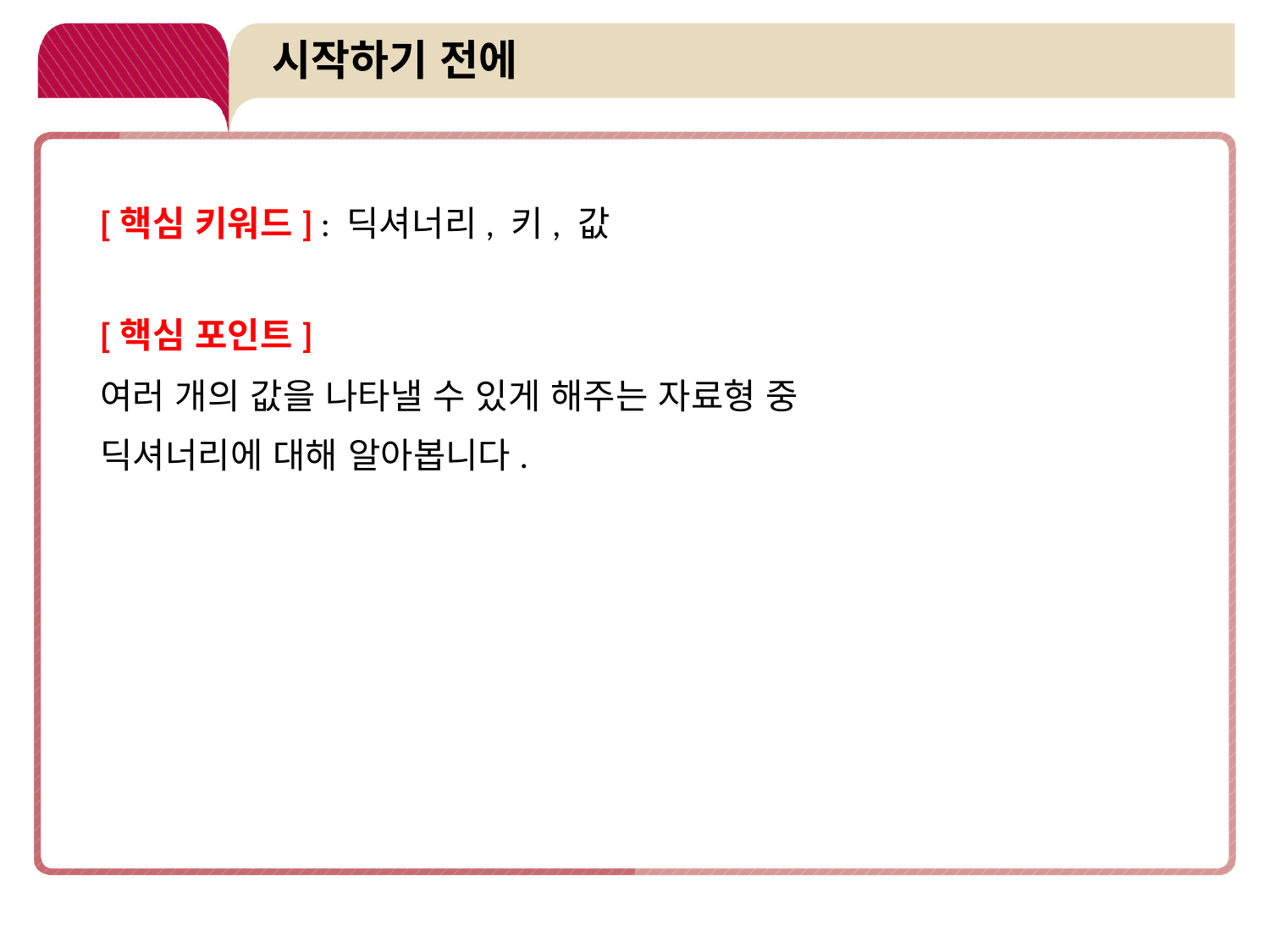

# 시작하기 전에

[핵심 키워드] : 딕셔너리, 키, 값

[핵심 포인트]
여러 개의 값을 나타낼 수 있게 해주는 자료형 중
딕셔너리에 대해 알아봅니다.